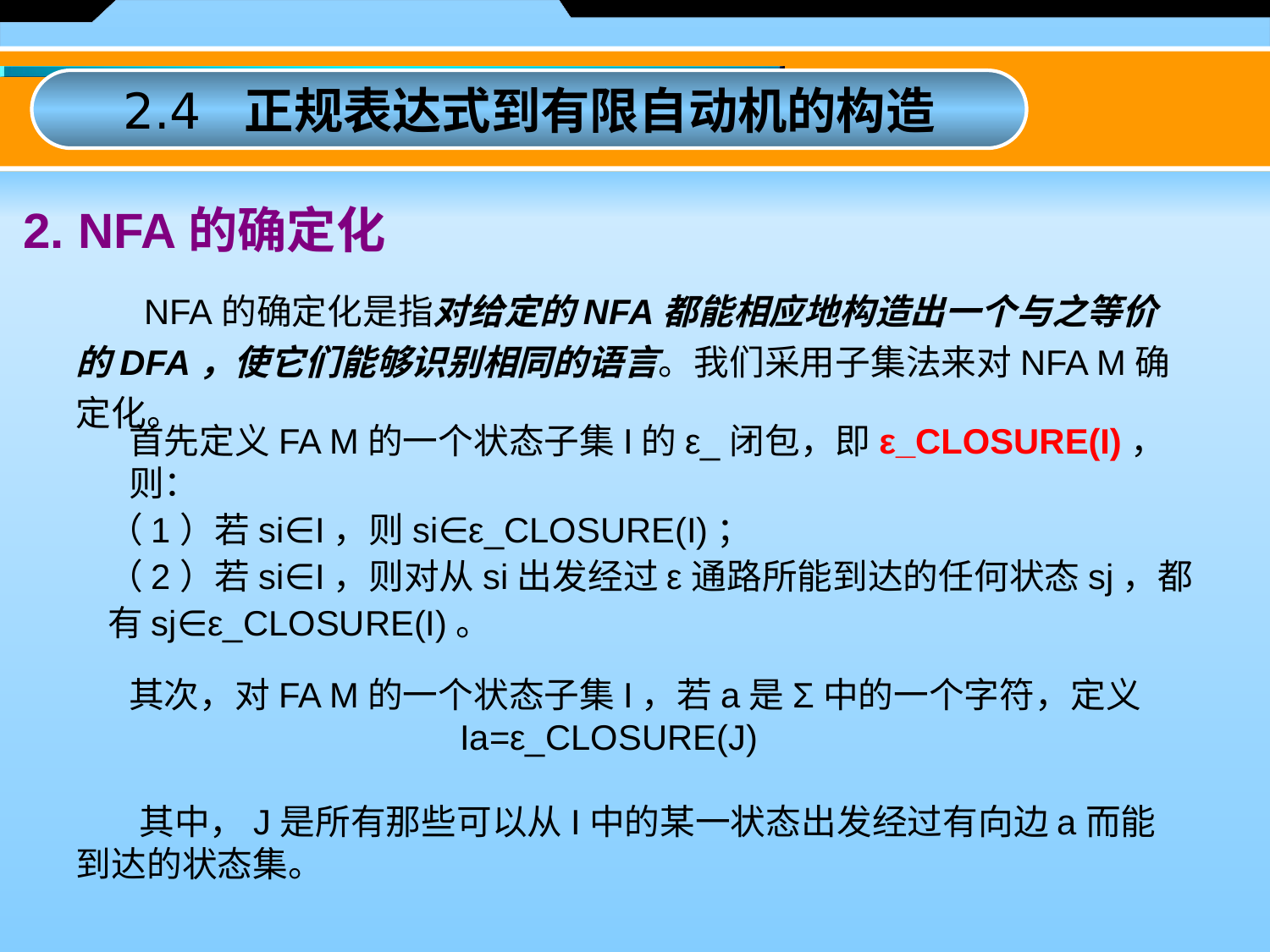

2.4  正规表达式到有限自动机的构造
2. NFA的确定化
       NFA的确定化是指对给定的NFA都能相应地构造出一个与之等价的DFA，使它们能够识别相同的语言。我们采用子集法来对NFA M确定化。
首先定义FA M的一个状态子集I的ε_闭包，即ε_CLOSURE(I)，则：
（1）若si∈I，则si∈ε_CLOSURE(I)；
（2）若si∈I，则对从si出发经过ε通路所能到达的任何状态sj，都有sj∈ε_CLOSURE(I)。
其次，对FA M的一个状态子集I，若a是Σ中的一个字符，定义
                                  Ia=ε_CLOSURE(J)
       其中，J是所有那些可以从I中的某一状态出发经过有向边a而能到达的状态集。